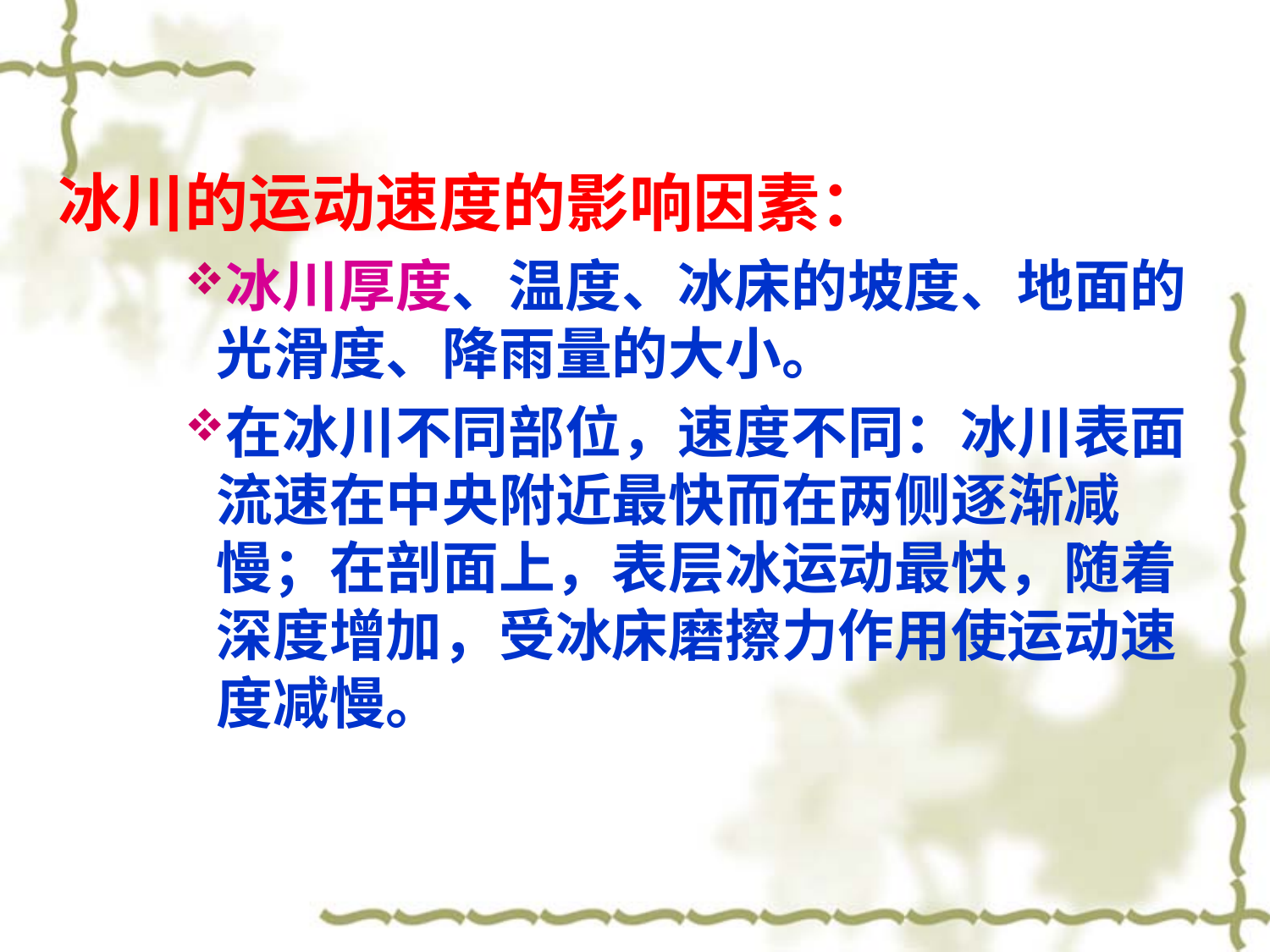

冰川的运动速度的影响因素：
冰川厚度、温度、冰床的坡度、地面的光滑度、降雨量的大小。
在冰川不同部位，速度不同：冰川表面流速在中央附近最快而在两侧逐渐减慢；在剖面上，表层冰运动最快，随着深度增加，受冰床磨擦力作用使运动速度减慢。